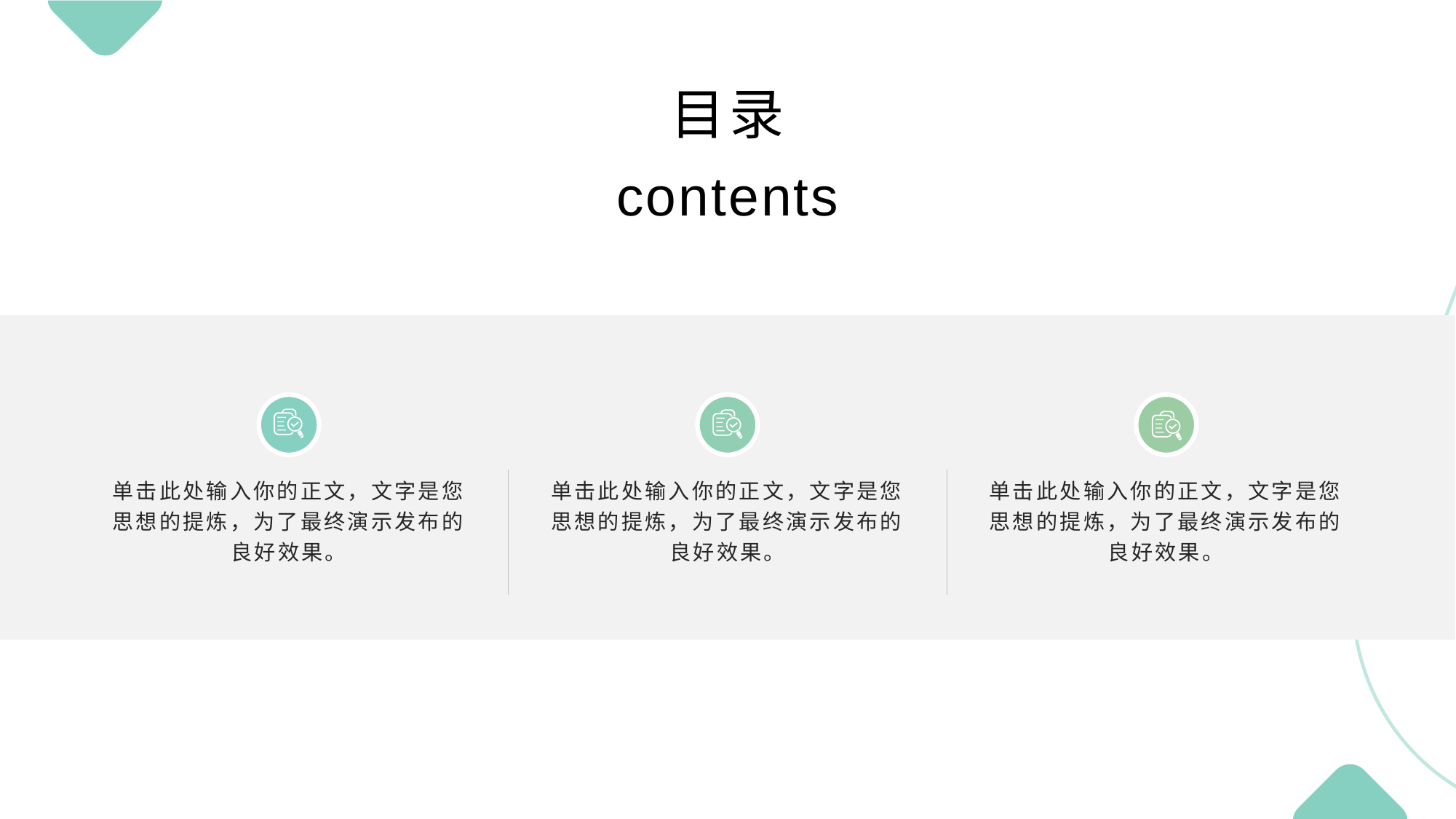

目录
contents

单击此处输入你的正文，文字是您思想的提炼，为了最终演示发布的良好效果。
单击此处输入你的正文，文字是您思想的提炼，为了最终演示发布的良好效果。
单击此处输入你的正文，文字是您思想的提炼，为了最终演示发布的良好效果。